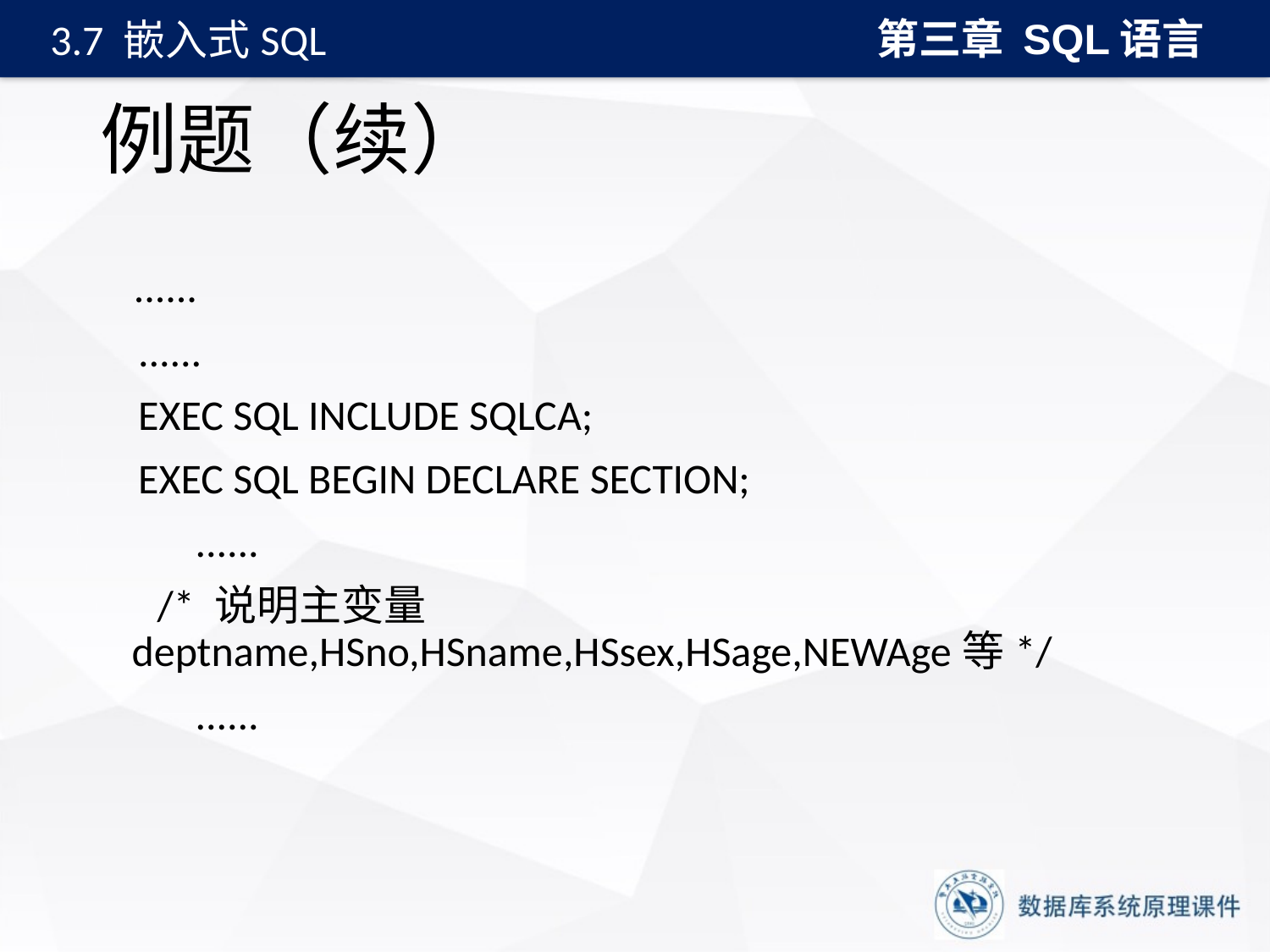

第三章 SQL语言
3.7 嵌入式SQL
# 例题（续）
   ......
    ......
    EXEC SQL INCLUDE SQLCA;
    EXEC SQL BEGIN DECLARE SECTION;
          ......
      /* 说明主变量 deptname,HSno,HSname,HSsex,HSage,NEWAge等*/
          ......